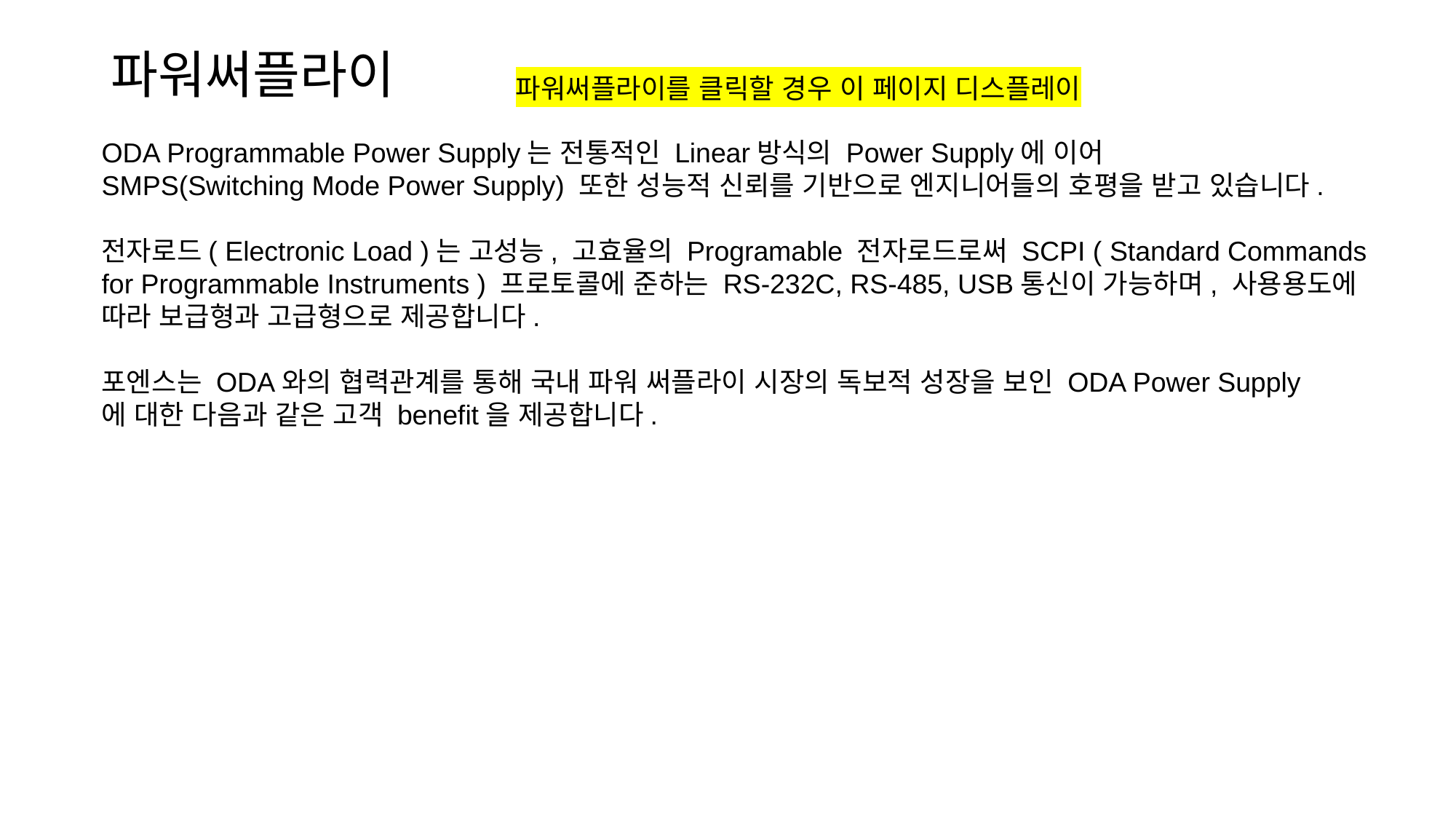

# 파워써플라이
파워써플라이를 클릭할 경우 이 페이지 디스플레이
ODA Programmable Power Supply는 전통적인 Linear방식의 Power Supply에 이어
SMPS(Switching Mode Power Supply) 또한 성능적 신뢰를 기반으로 엔지니어들의 호평을 받고 있습니다.

전자로드( Electronic Load )는 고성능, 고효율의 Programable 전자로드로써 SCPI ( Standard Commands for Programmable Instruments ) 프로토콜에 준하는 RS-232C, RS-485, USB통신이 가능하며, 사용용도에 따라 보급형과 고급형으로 제공합니다.

포엔스는 ODA와의 협력관계를 통해 국내 파워 써플라이 시장의 독보적 성장을 보인 ODA Power Supply
에 대한 다음과 같은 고객 benefit을 제공합니다.
ODA 전자로드( Electronic Load )는 고성능, 고효율의 프로그래머블 전자로드로써 SCPI ( Standard Commands for Programmable Instruments ) 프로토콜에 준하는 RS-232C, RS-485, USB통신이 가능하며, 사용용도에 따라 보급형과 고급형으로 분류하고 있습니다.

포엔스는 ODA와의 협력관계를 통해 국내 파워 써플라이 시장의 독보적 성장을 보인 ODA Power Supply 및 전자로드에 대한 다음과 같은 고객 benefit을 제공합니다.